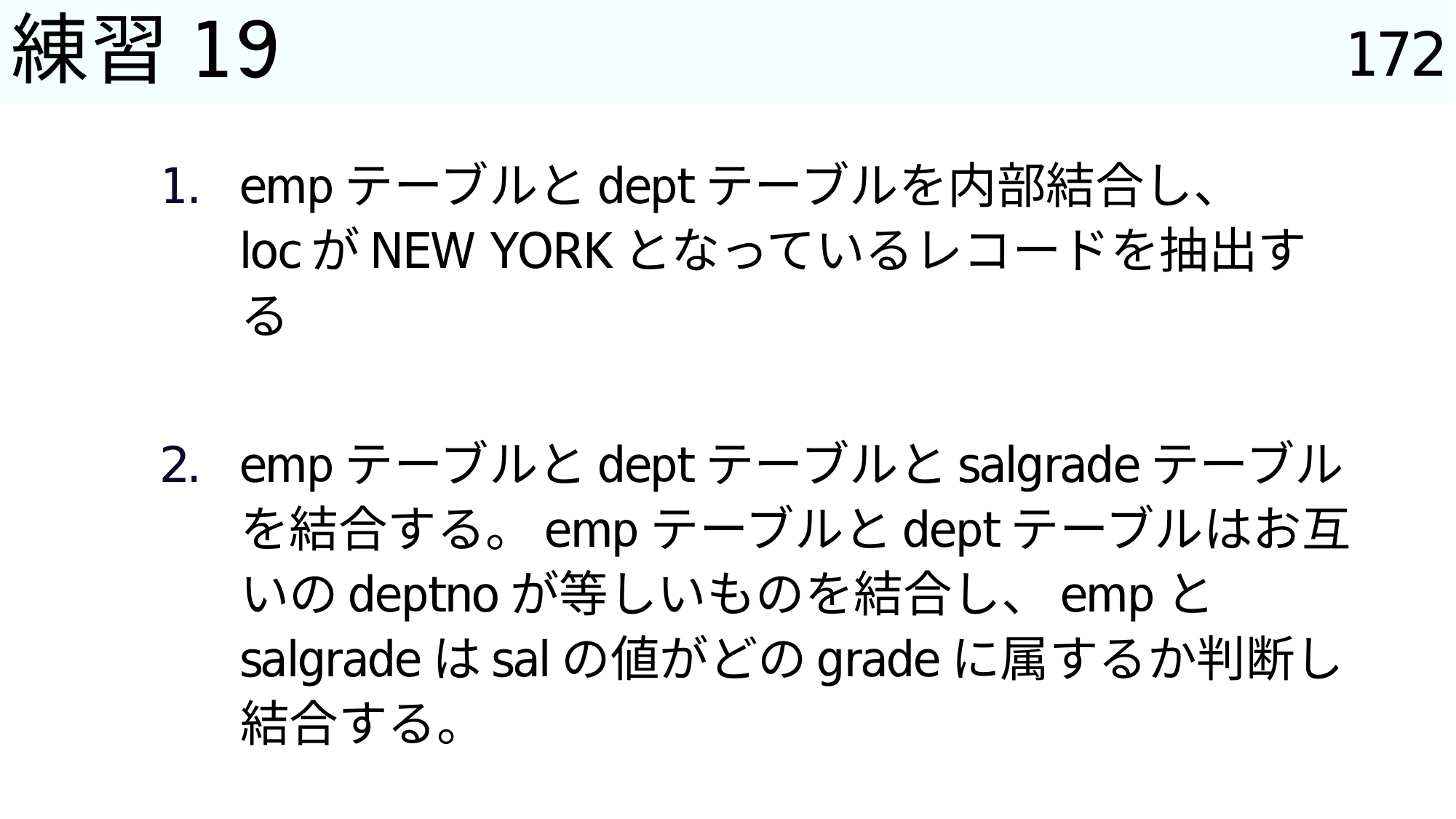

172
# 練習19
empテーブルとdeptテーブルを内部結合し、
locがNEW YORKとなっているレコードを抽出する

empテーブルとdeptテーブルとsalgradeテーブルを結合する。empテーブルとdeptテーブルはお互いのdeptnoが等しいものを結合し、empとsalgradeはsalの値がどのgradeに属するか判断し結合する。